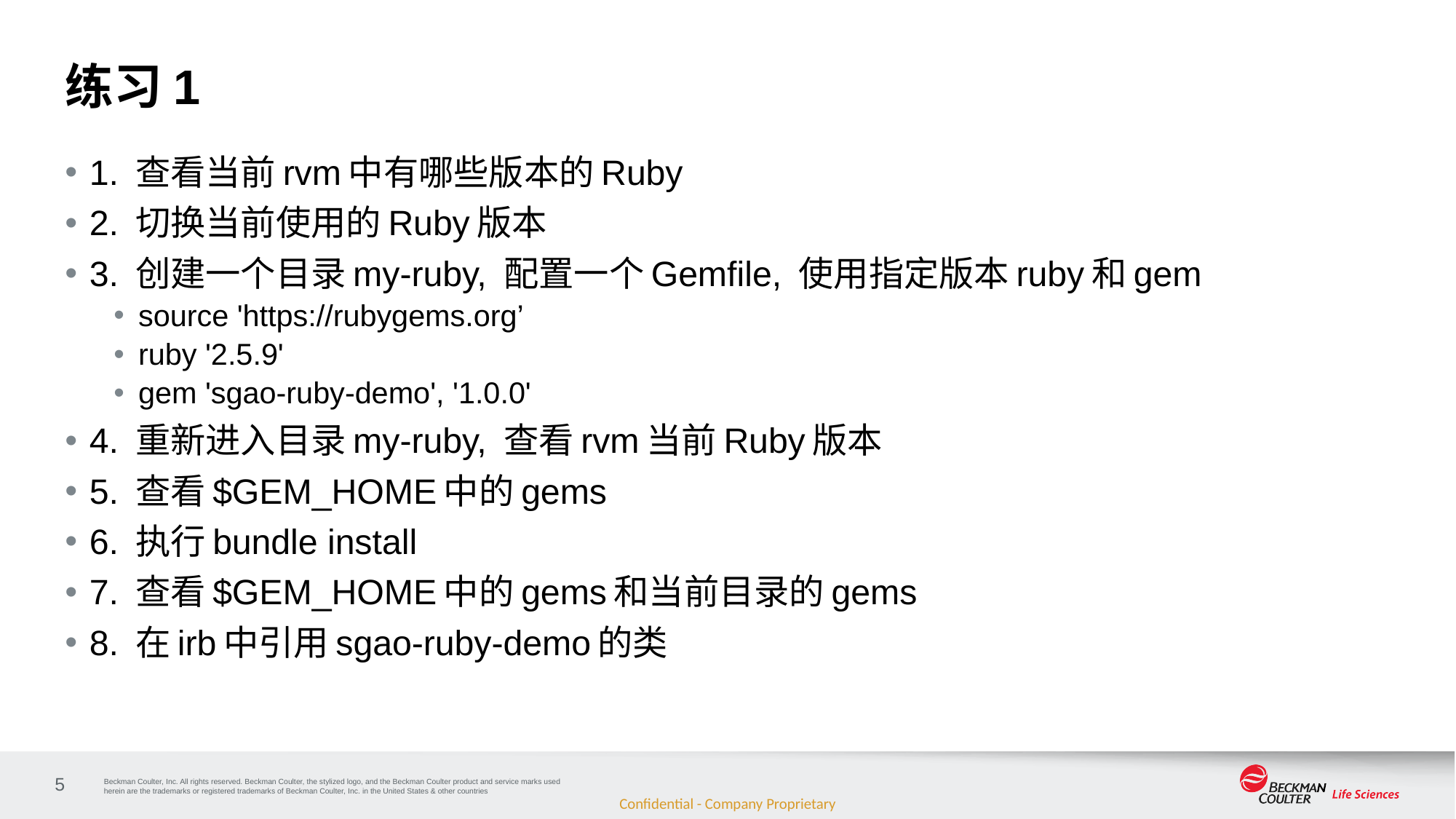

# 练习1
1. 查看当前rvm中有哪些版本的Ruby
2. 切换当前使用的Ruby版本
3. 创建一个目录my-ruby, 配置一个Gemfile, 使用指定版本ruby和gem
source 'https://rubygems.org’
ruby '2.5.9'
gem 'sgao-ruby-demo', '1.0.0'
4. 重新进入目录my-ruby, 查看rvm当前Ruby版本
5. 查看$GEM_HOME中的gems
6. 执行bundle install
7. 查看$GEM_HOME中的gems和当前目录的gems
8. 在irb中引用sgao-ruby-demo的类